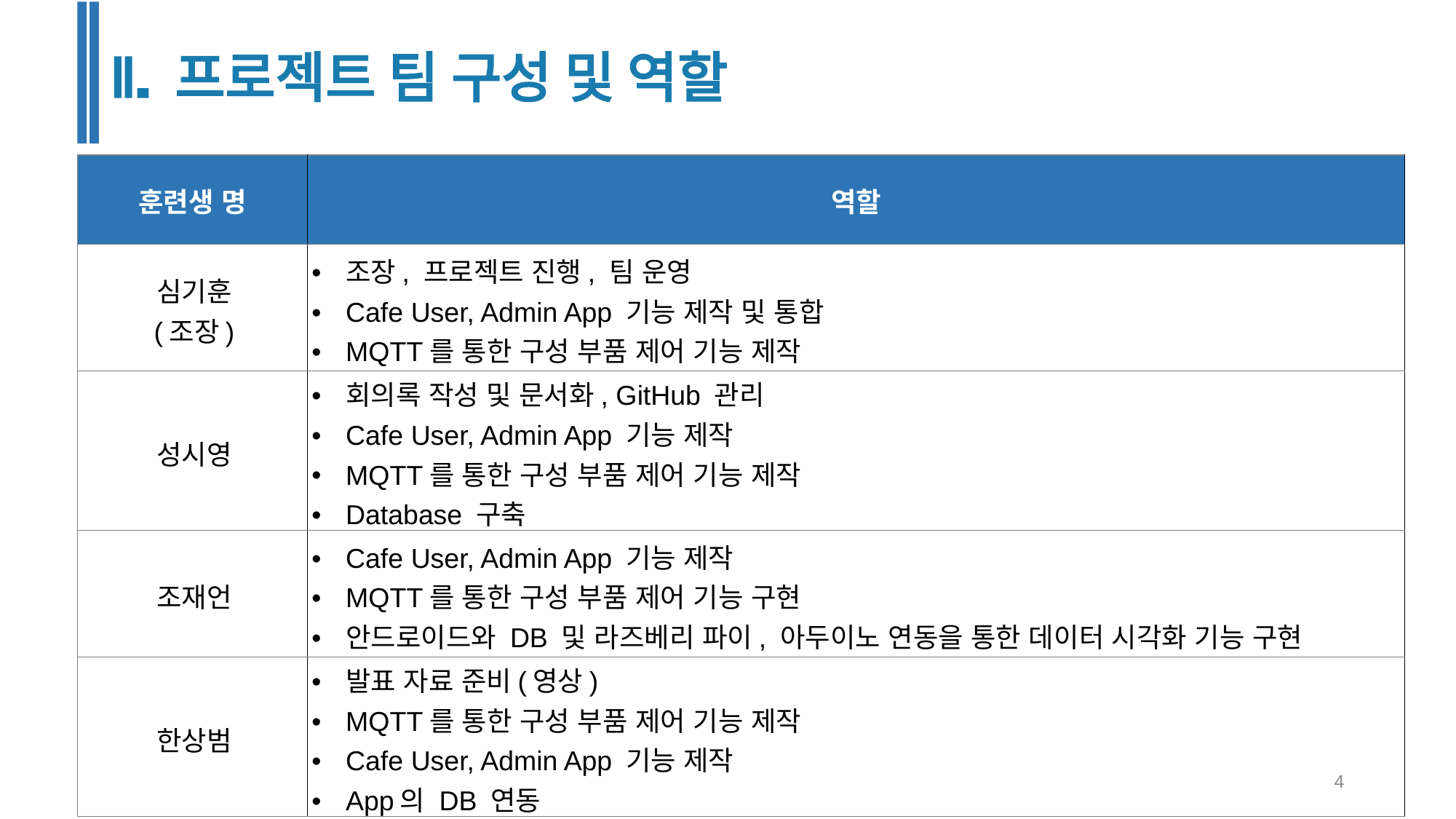

Ⅱ. 프로젝트 팀 구성 및 역할
| 훈련생 명 | 역할 |
| --- | --- |
| 심기훈 (조장) | 조장, 프로젝트 진행, 팀 운영​ Cafe User, Admin App 기능 제작 및 통합​ MQTT를 통한 구성 부품 제어 기능 제작 ​ |
| 성시영 | 회의록 작성 및 문서화, GitHub 관리​ Cafe User, Admin App 기능 제작​ MQTT를 통한 구성 부품 제어 기능 제작 ​ Database 구축 |
| 조재언 | Cafe User, Admin App 기능 제작​ MQTT를 통한 구성 부품 제어 기능 구현 안드로이드와 DB 및 라즈베리 파이, 아두이노 연동을 통한 데이터 시각화 기능 구현 |
| 한상범 | 발표 자료 준비(영상) MQTT를 통한 구성 부품 제어 기능 제작 ​ Cafe User, Admin App 기능 제작 App의 DB 연동 |
4